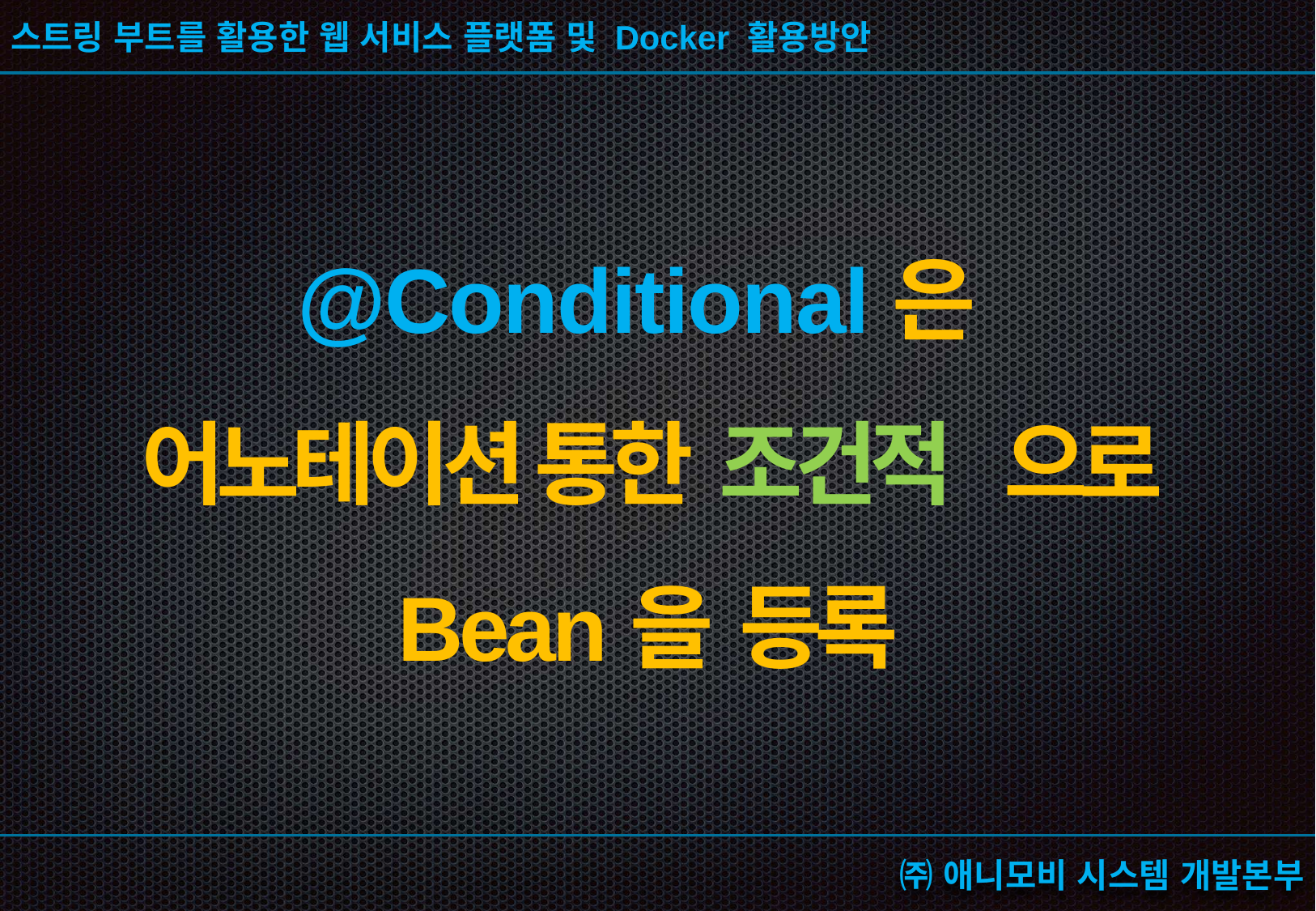

# @Conditional은  어노테이션 통한 조건적  으로 Bean을 등록